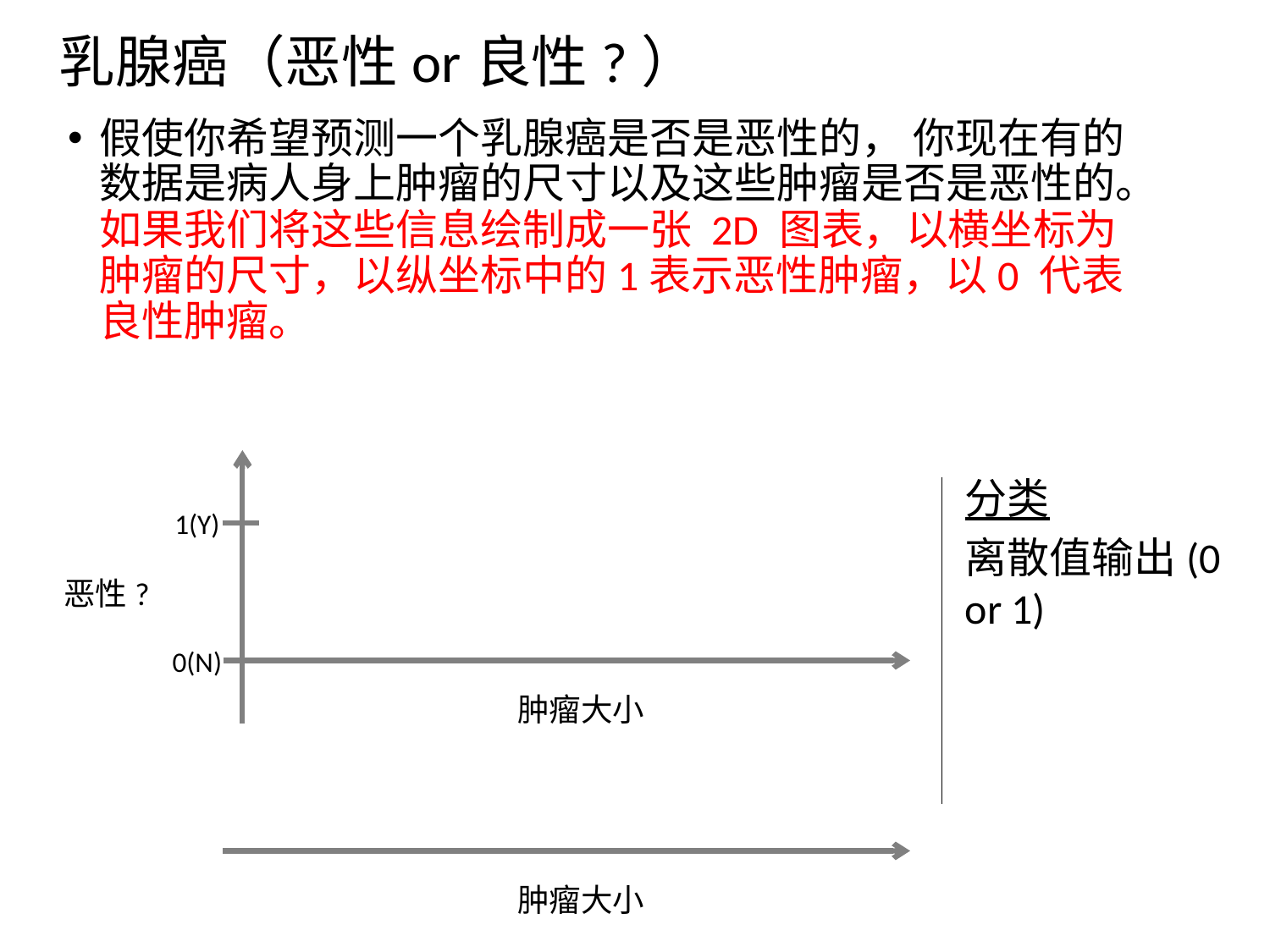

乳腺癌（恶性or良性?）

假使你希望预测一个乳腺癌是否是恶性的， 你现在有的数据是病人身上肿瘤的尺寸以及这些肿瘤是否是恶性的。如果我们将这些信息绘制成一张 2D 图表，以横坐标为肿瘤的尺寸，以纵坐标中的1表示恶性肿瘤，以0 代表良性肿瘤。
分类
离散值输出(0 or 1)
1(Y)
恶性?
0(N)
肿瘤大小
肿瘤大小